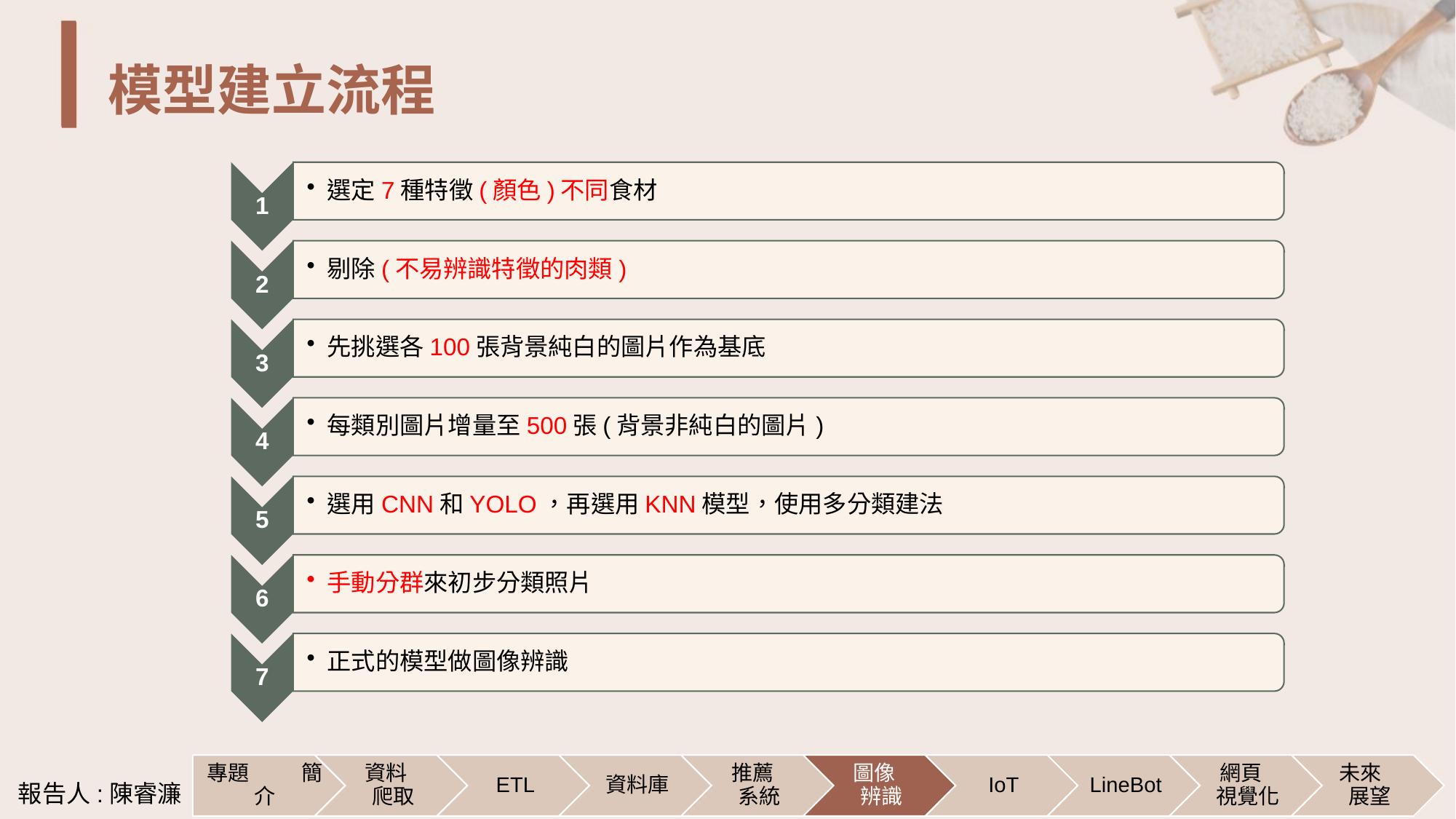

# 模型建立流程
1
選定7種特徵(顏色)不同食材
2
剔除(不易辨識特徵的肉類)
3
先挑選各100張背景純白的圖片作為基底
4
每類別圖片增量至500張(背景非純白的圖片)
5
選用CNN和YOLO，再選用KNN模型，使用多分類建法
6
手動分群來初步分類照片
7
正式的模型做圖像辨識
專題           簡介
資料    爬取
ETL
資料庫
推薦    系統
圖像    辨識
IoT
LineBot
網頁    視覺化
未來     展望
報告人:陳睿濂